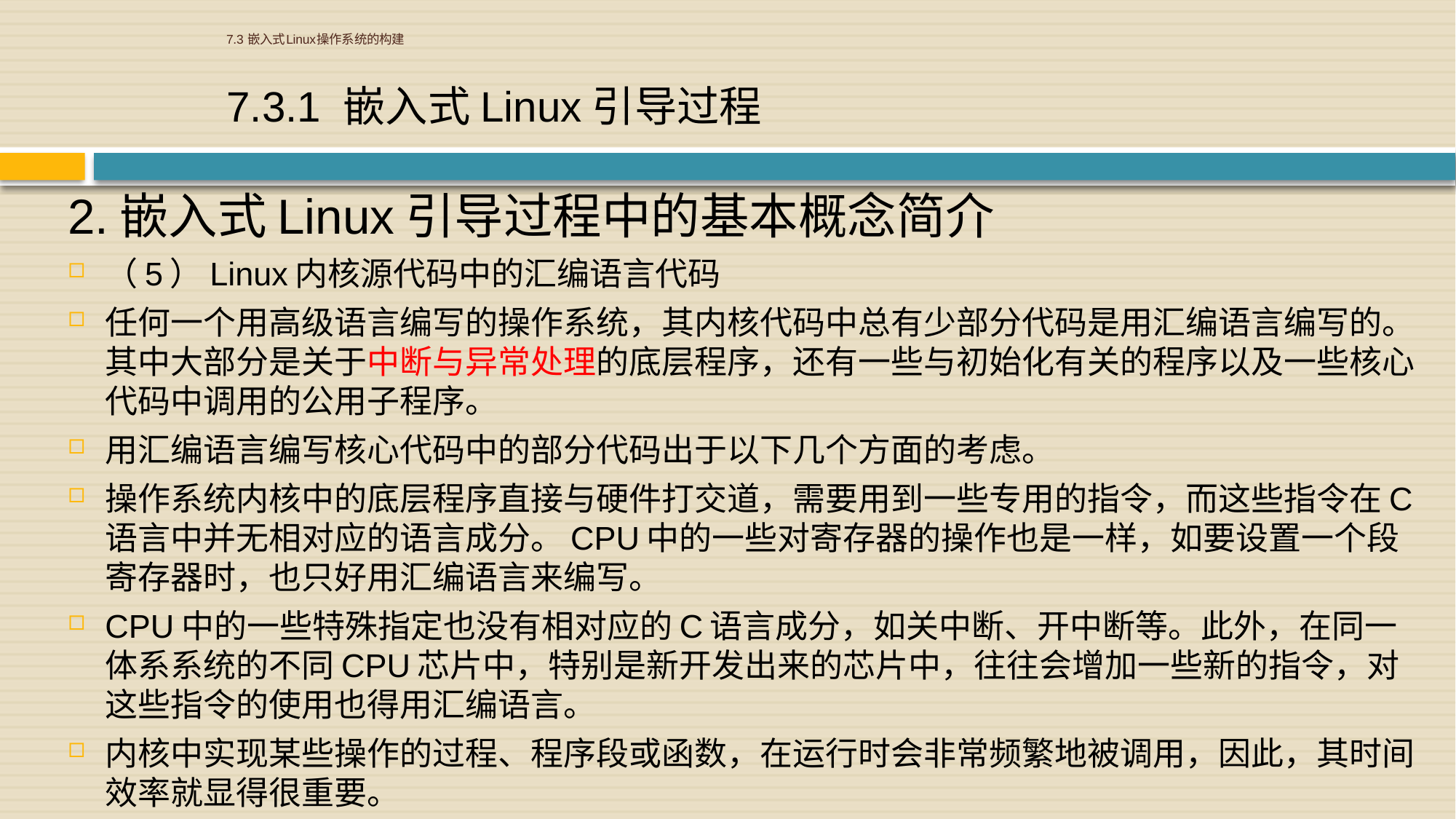

# 7.3 嵌入式Linux操作系统的构建
7.3.1 嵌入式Linux引导过程
2.嵌入式Linux引导过程中的基本概念简介
（5）Linux内核源代码中的汇编语言代码
任何一个用高级语言编写的操作系统，其内核代码中总有少部分代码是用汇编语言编写的。其中大部分是关于中断与异常处理的底层程序，还有一些与初始化有关的程序以及一些核心代码中调用的公用子程序。
用汇编语言编写核心代码中的部分代码出于以下几个方面的考虑。
操作系统内核中的底层程序直接与硬件打交道，需要用到一些专用的指令，而这些指令在C语言中并无相对应的语言成分。CPU中的一些对寄存器的操作也是一样，如要设置一个段寄存器时，也只好用汇编语言来编写。
CPU中的一些特殊指定也没有相对应的C语言成分，如关中断、开中断等。此外，在同一体系系统的不同CPU芯片中，特别是新开发出来的芯片中，往往会增加一些新的指令，对这些指令的使用也得用汇编语言。
内核中实现某些操作的过程、程序段或函数，在运行时会非常频繁地被调用，因此，其时间效率就显得很重要。